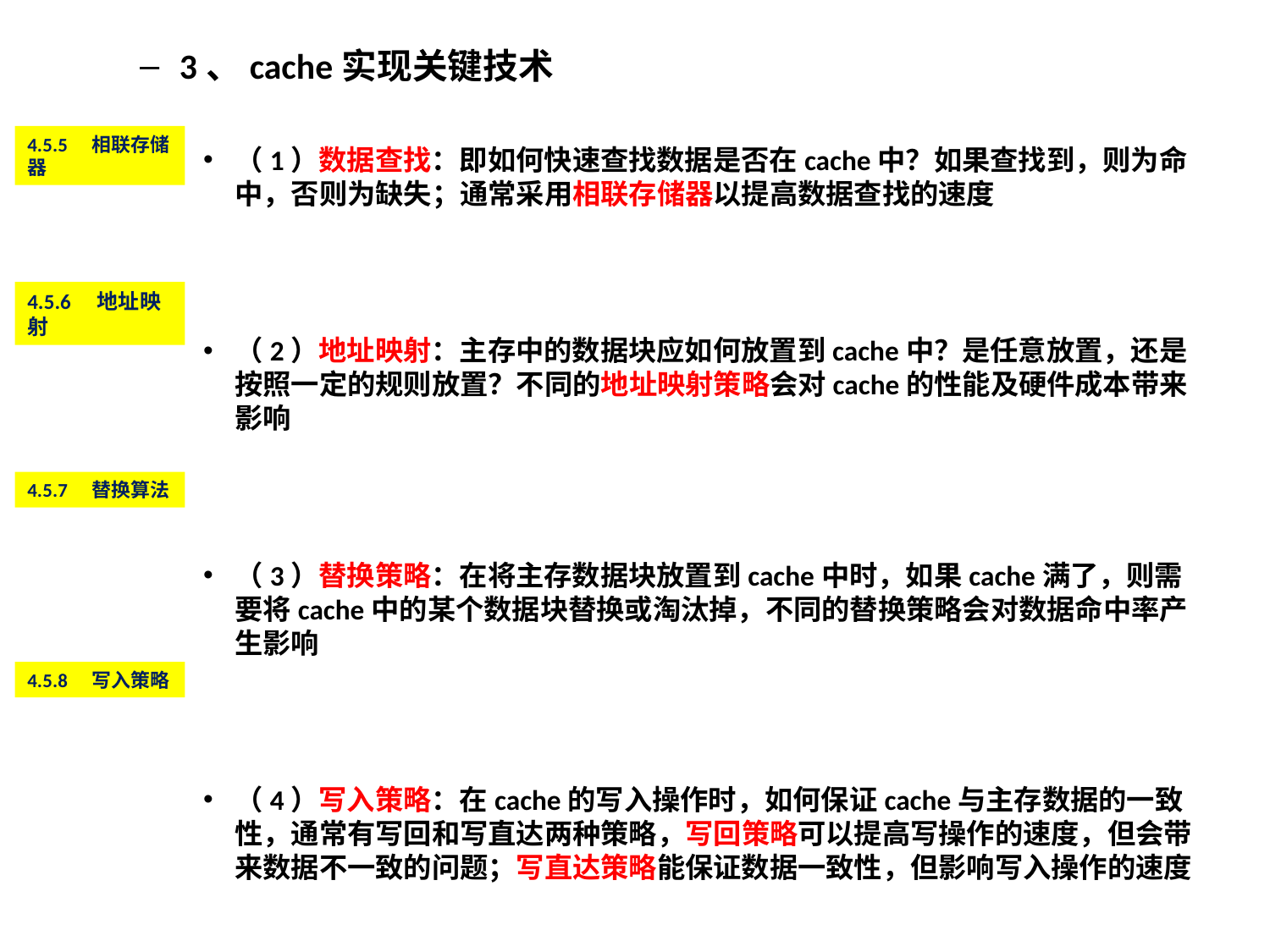

3、cache实现关键技术

（1）数据查找：即如何快速查找数据是否在cache中？如果查找到，则为命中，否则为缺失；通常采用相联存储器以提高数据查找的速度

（2）地址映射：主存中的数据块应如何放置到cache中？是任意放置，还是按照一定的规则放置？不同的地址映射策略会对cache的性能及硬件成本带来影响

（3）替换策略：在将主存数据块放置到cache中时，如果cache满了，则需要将cache中的某个数据块替换或淘汰掉，不同的替换策略会对数据命中率产生影响

（4）写入策略：在cache的写入操作时，如何保证cache与主存数据的一致性，通常有写回和写直达两种策略，写回策略可以提高写操作的速度，但会带来数据不一致的问题；写直达策略能保证数据一致性，但影响写入操作的速度
4.5.5　相联存储器
4.5.6　地址映射
4.5.7　替换算法
4.5.8　写入策略